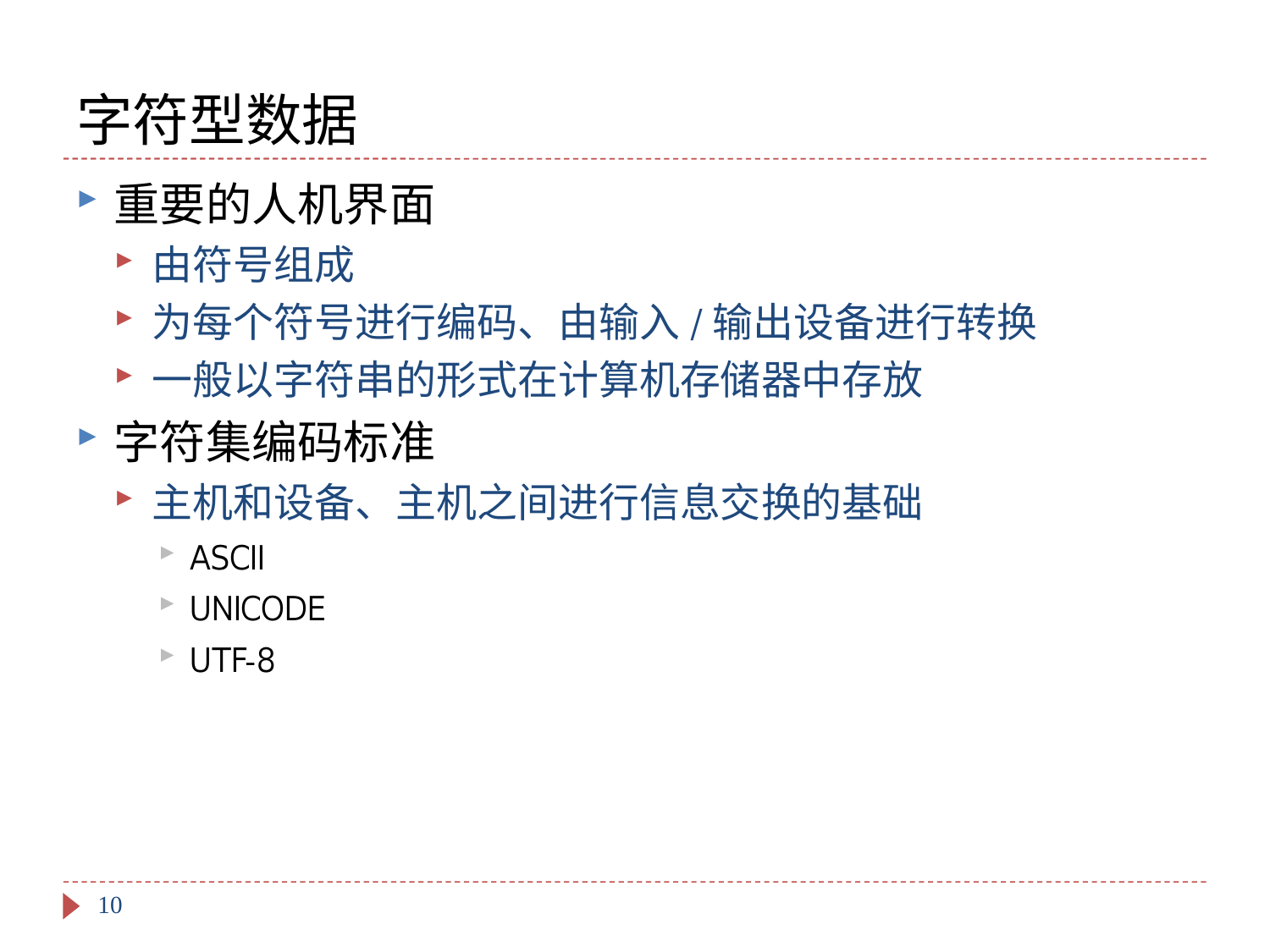

# 字符型数据
重要的人机界面
由符号组成
为每个符号进行编码、由输入/输出设备进行转换
一般以字符串的形式在计算机存储器中存放
字符集编码标准
主机和设备、主机之间进行信息交换的基础
ASCII
UNICODE
UTF-8
10